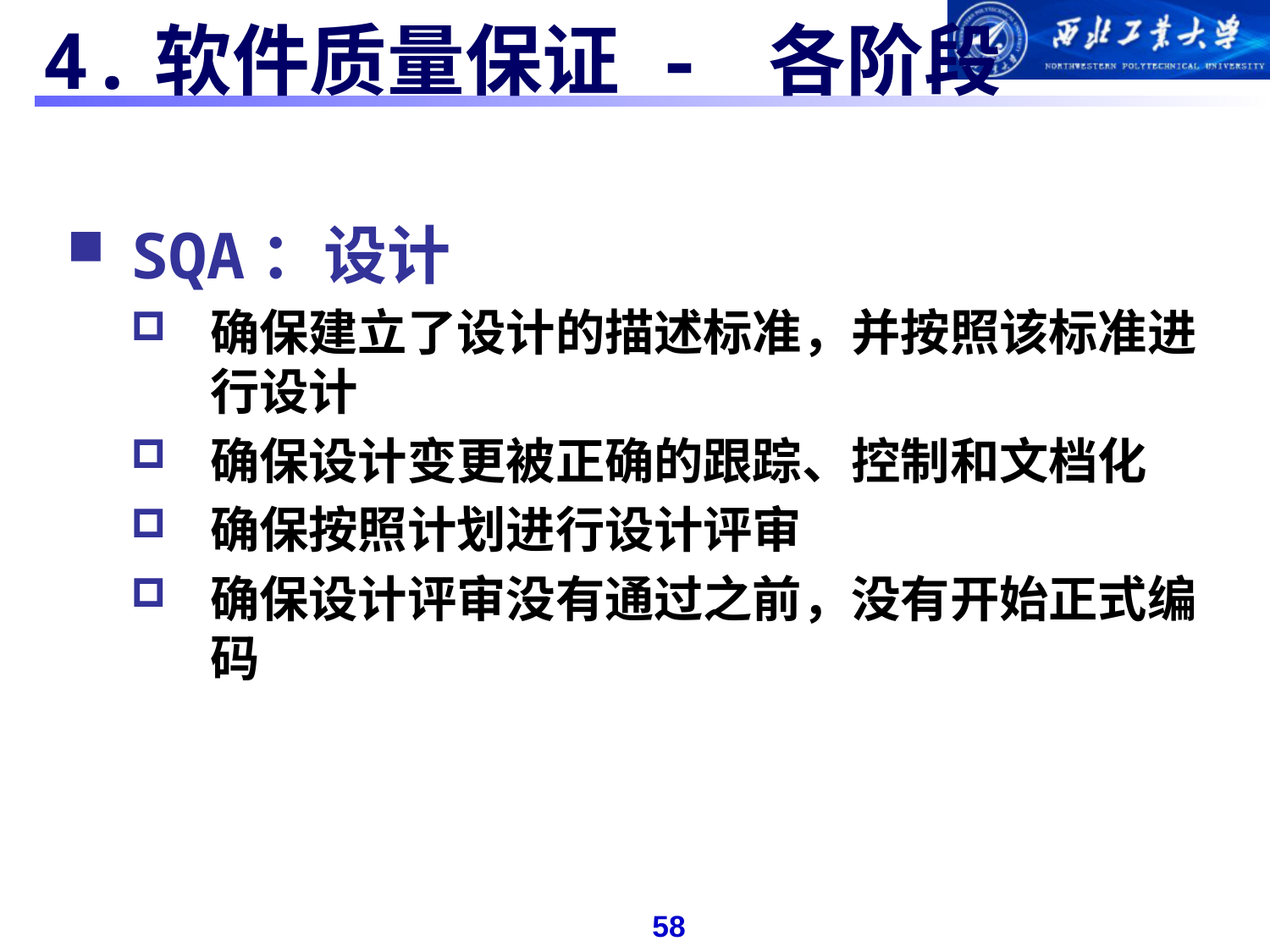

# 4.软件质量保证 - 各阶段

SQA：设计
确保建立了设计的描述标准，并按照该标准进行设计
确保设计变更被正确的跟踪、控制和文档化
确保按照计划进行设计评审
确保设计评审没有通过之前，没有开始正式编码